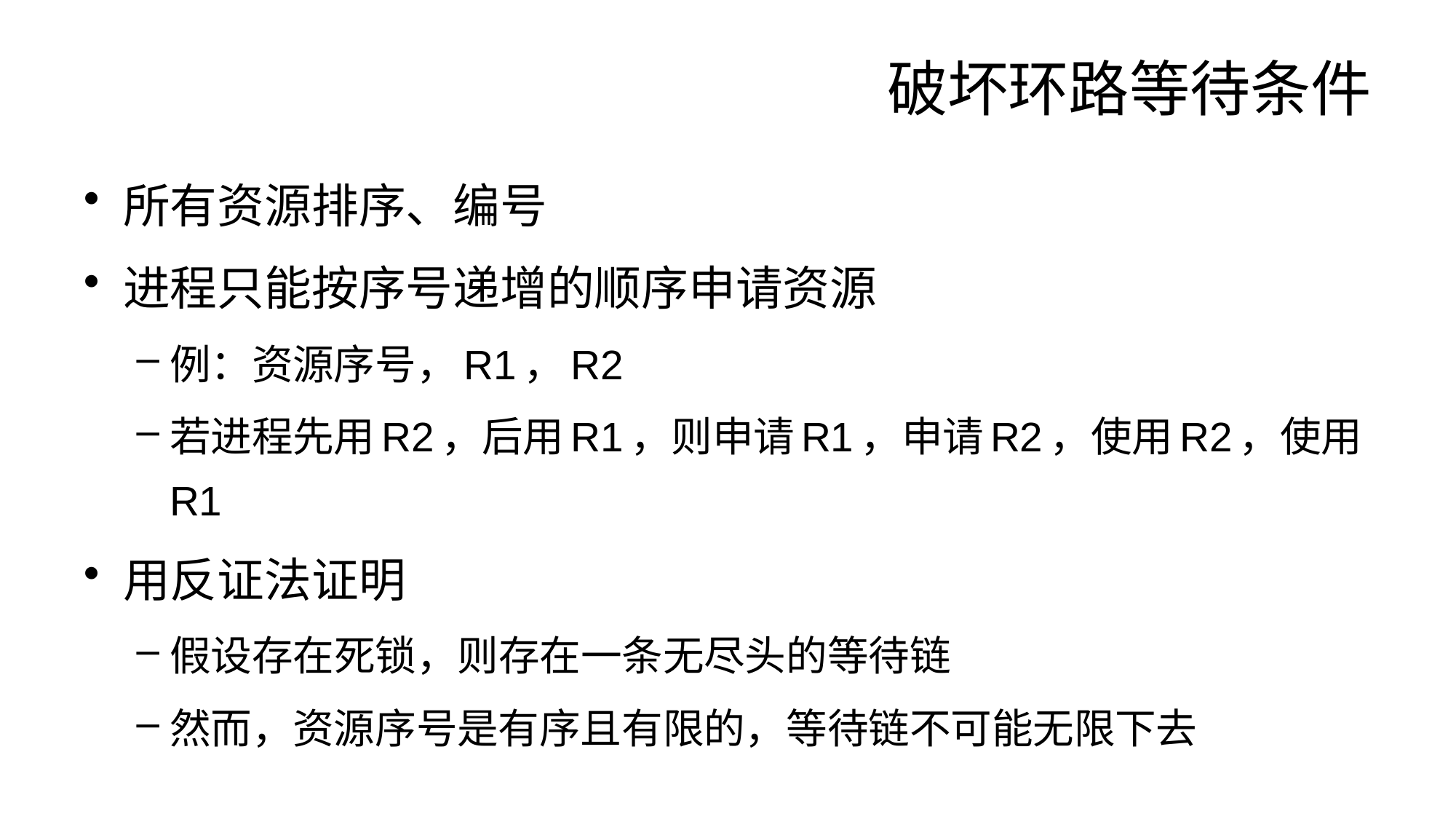

# 破坏环路等待条件
所有资源排序、编号
进程只能按序号递增的顺序申请资源
例：资源序号，R1，R2
若进程先用R2，后用R1，则申请R1，申请R2，使用R2，使用R1
用反证法证明
假设存在死锁，则存在一条无尽头的等待链
然而，资源序号是有序且有限的，等待链不可能无限下去